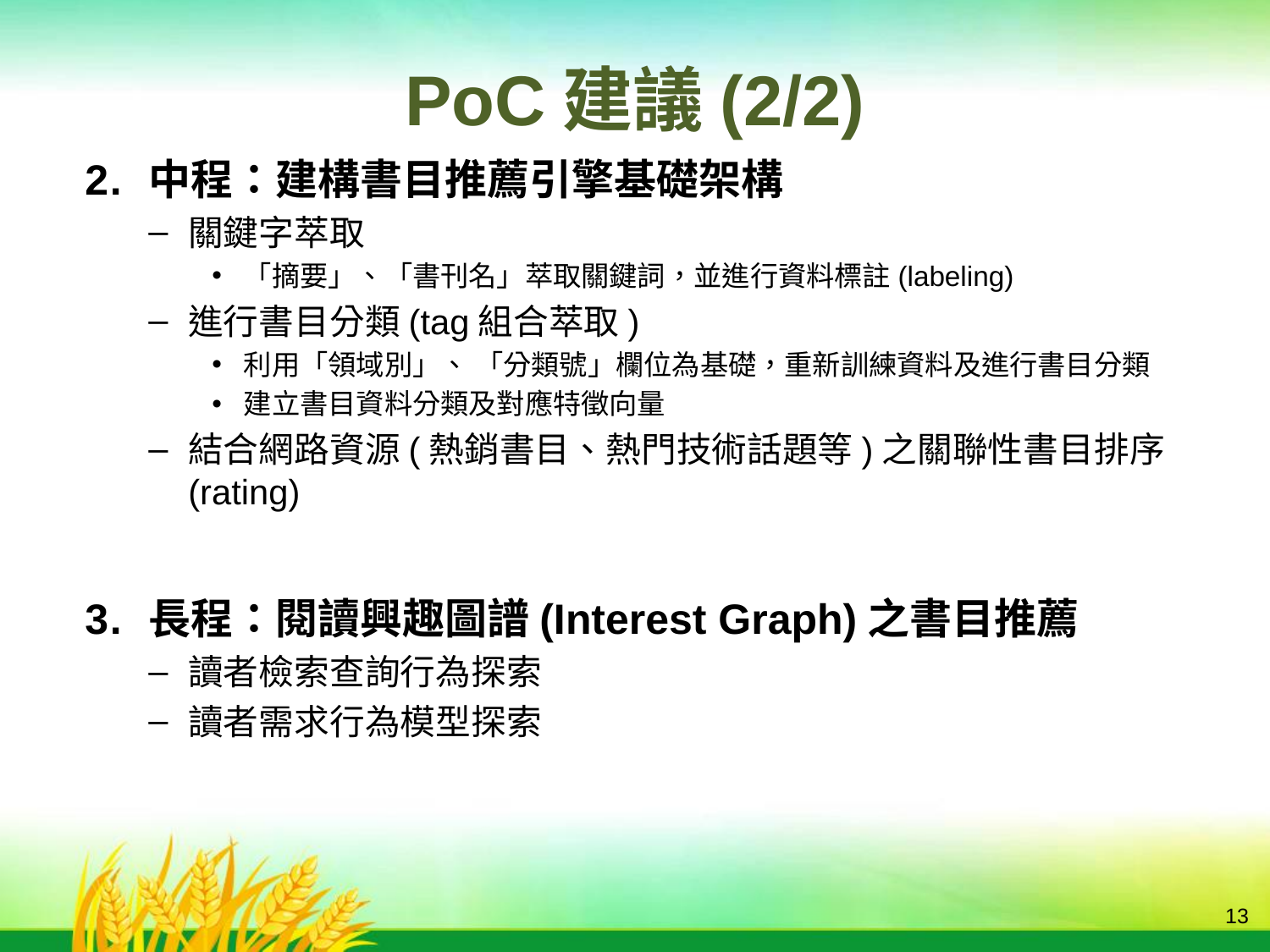

# PoC建議(2/2)
中程：建構書目推薦引擎基礎架構
關鍵字萃取
「摘要」、「書刊名」萃取關鍵詞，並進行資料標註(labeling)
進行書目分類(tag組合萃取)
利用「領域別」、 「分類號」欄位為基礎，重新訓練資料及進行書目分類
建立書目資料分類及對應特徵向量
結合網路資源(熱銷書目、熱門技術話題等)之關聯性書目排序(rating)
長程：閱讀興趣圖譜(Interest Graph)之書目推薦
讀者檢索查詢行為探索
讀者需求行為模型探索
13